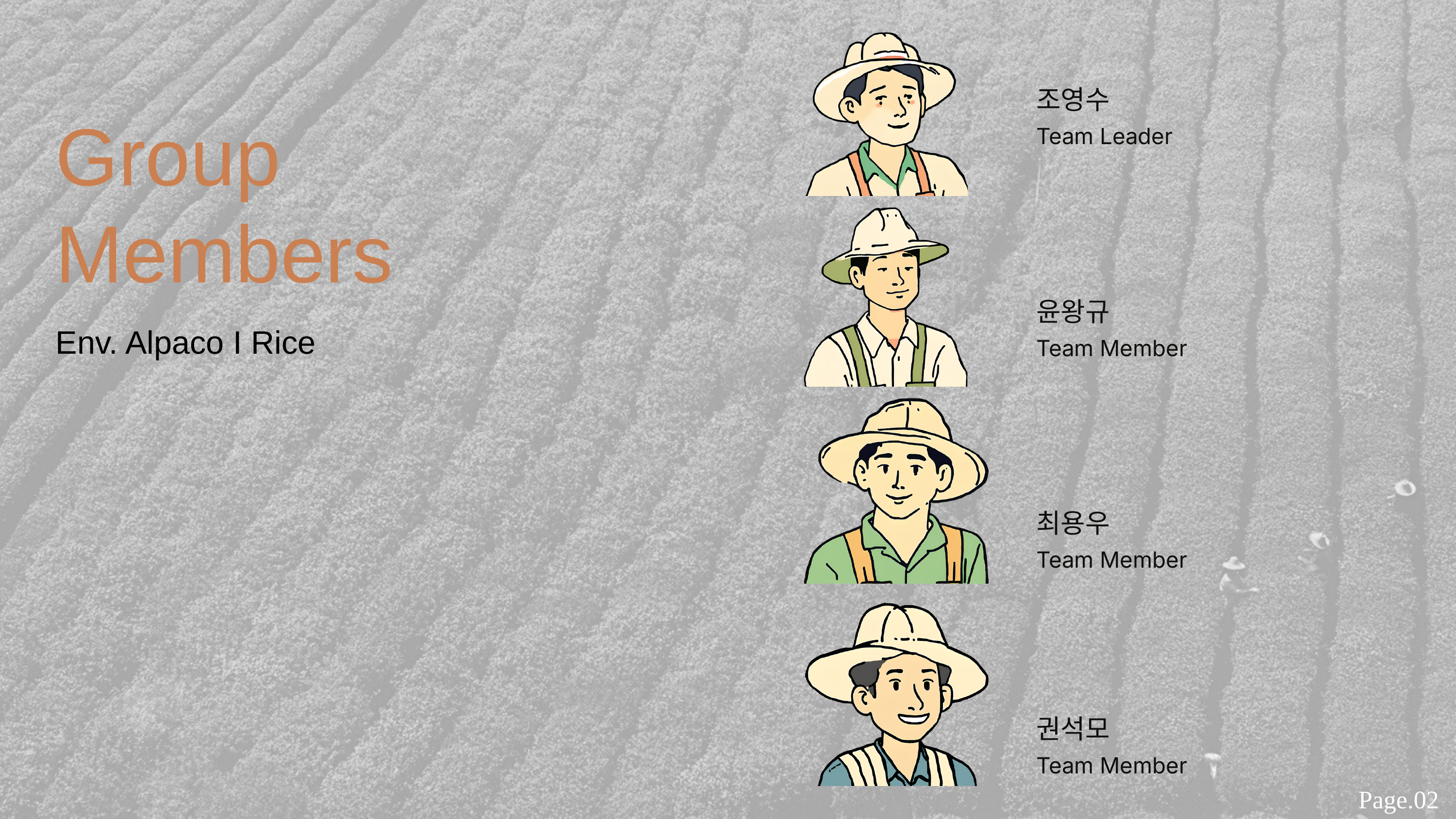

조영수
Team Leader
Group Members
Env. Alpaco I Rice

윤왕규
Team Member

최용우
Team Member

권석모
Team Member
Page.02